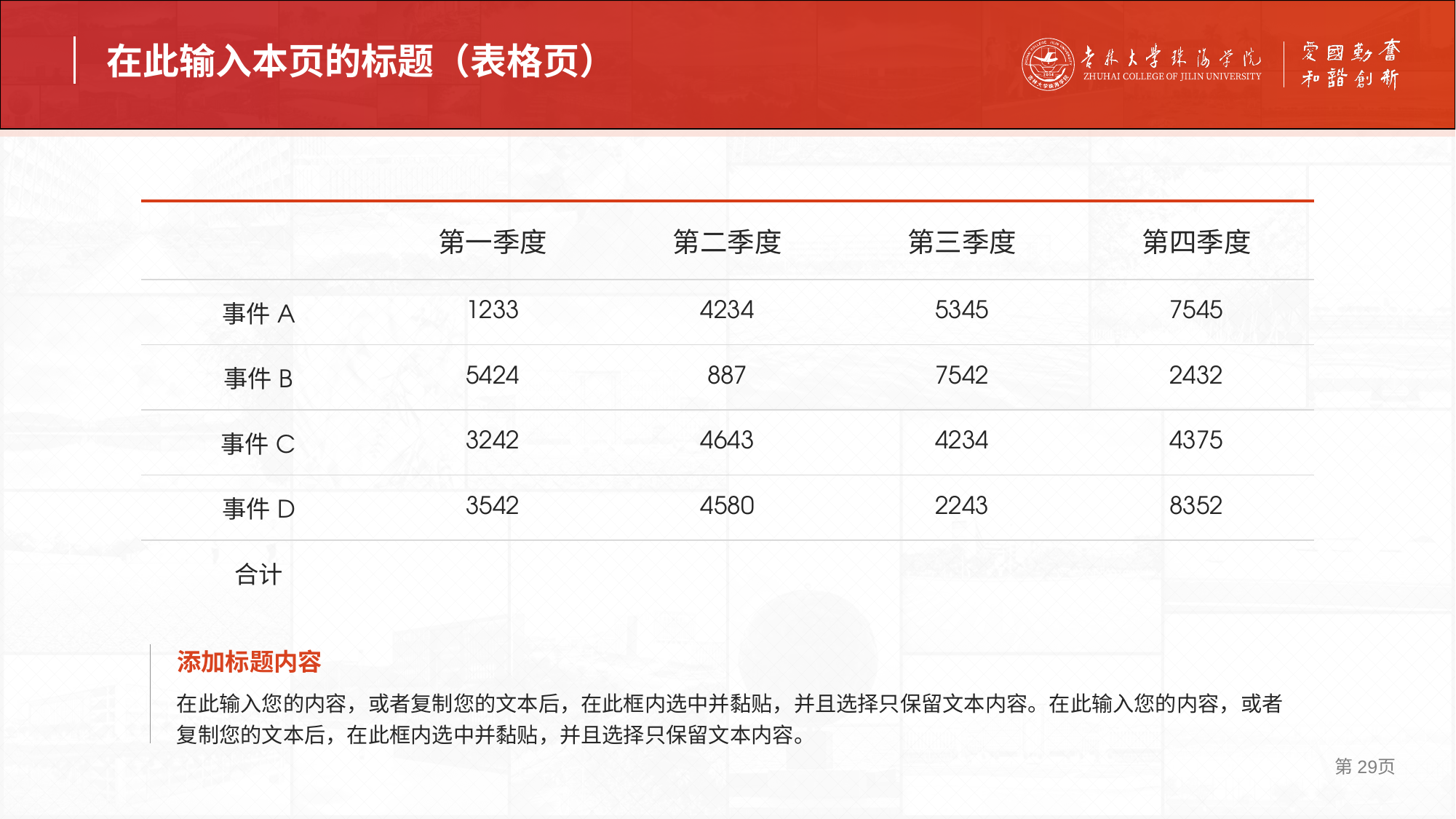

在此输入本页的标题（表格页）
|  | 第一季度 | 第二季度 | 第三季度 | 第四季度 |
| --- | --- | --- | --- | --- |
| 事件A | 1233 | 4234 | 5345 | 7545 |
| 事件B | 5424 | 887 | 7542 | 2432 |
| 事件C | 3242 | 4643 | 4234 | 4375 |
| 事件D | 3542 | 4580 | 2243 | 8352 |
| 合计 |  |  |  |  |
添加标题内容
在此输入您的内容，或者复制您的文本后，在此框内选中并黏贴，并且选择只保留文本内容。在此输入您的内容，或者复制您的文本后，在此框内选中并黏贴，并且选择只保留文本内容。
第29页